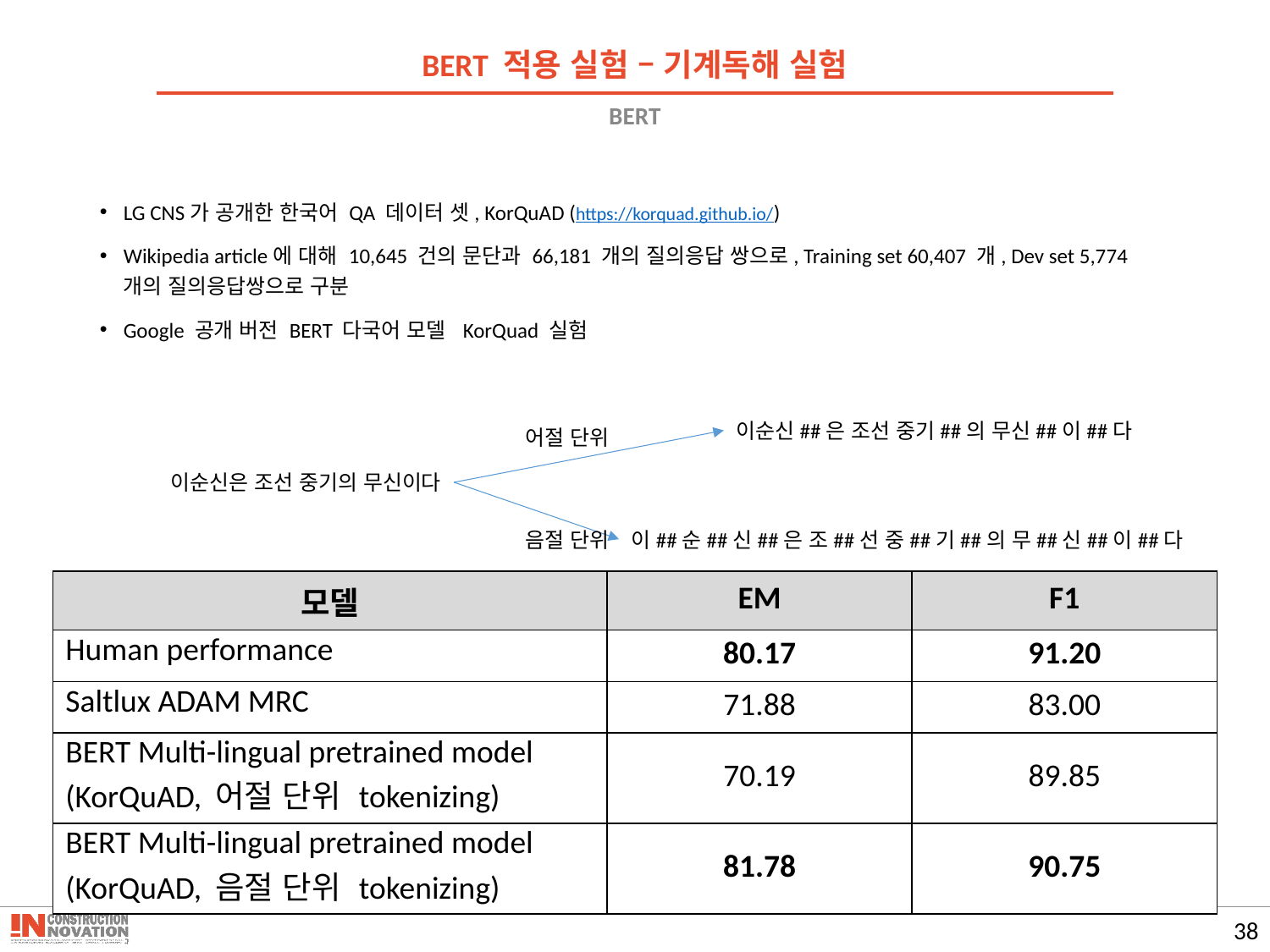

BERT 적용 실험 – 기계독해 실험
# BERT

LG CNS가 공개한 한국어 QA 데이터 셋, KorQuAD (https://korquad.github.io/)
Wikipedia article에 대해 10,645 건의 문단과 66,181 개의 질의응답 쌍으로, Training set 60,407 개, Dev set 5,774 개의 질의응답쌍으로 구분
Google 공개 버전 BERT 다국어 모델  KorQuad 실험

이순신##은 조선 중기##의 무신##이##다
어절 단위
이순신은 조선 중기의 무신이다
음절 단위
이##순##신##은 조##선 중##기##의 무##신##이##다
| 모델 | EM | F1 |
| --- | --- | --- |
| Human performance | 80.17 | 91.20 |
| Saltlux ADAM MRC | 71.88 | 83.00 |
| BERT Multi-lingual pretrained model (KorQuAD, 어절 단위 tokenizing) | 70.19 | 89.85 |
| BERT Multi-lingual pretrained model (KorQuAD, 음절 단위 tokenizing) | 81.78 | 90.75 |